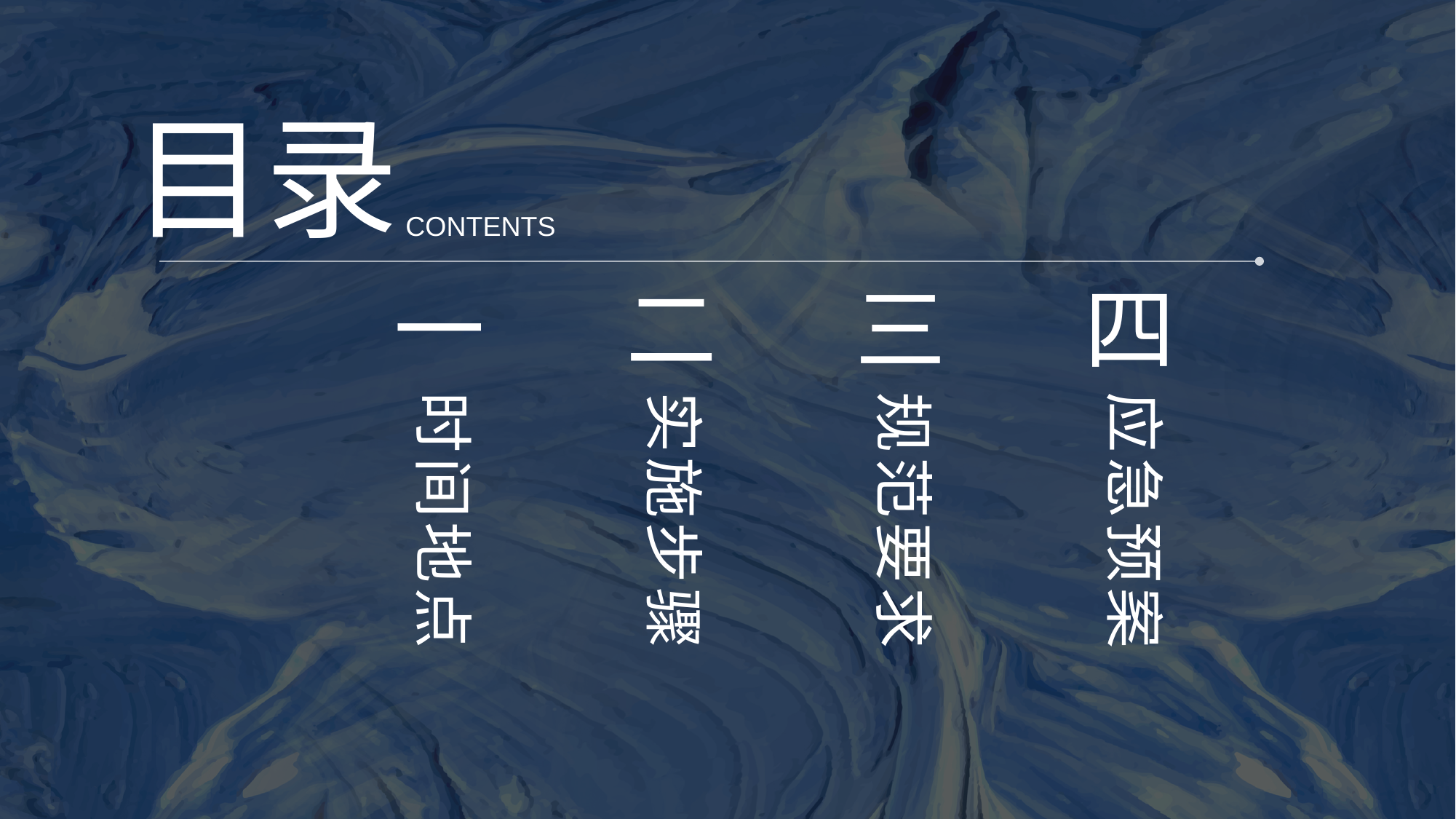

目录
CONTENTS
一
二
三
四
时间地点
实施步骤
规范要求
应急预案